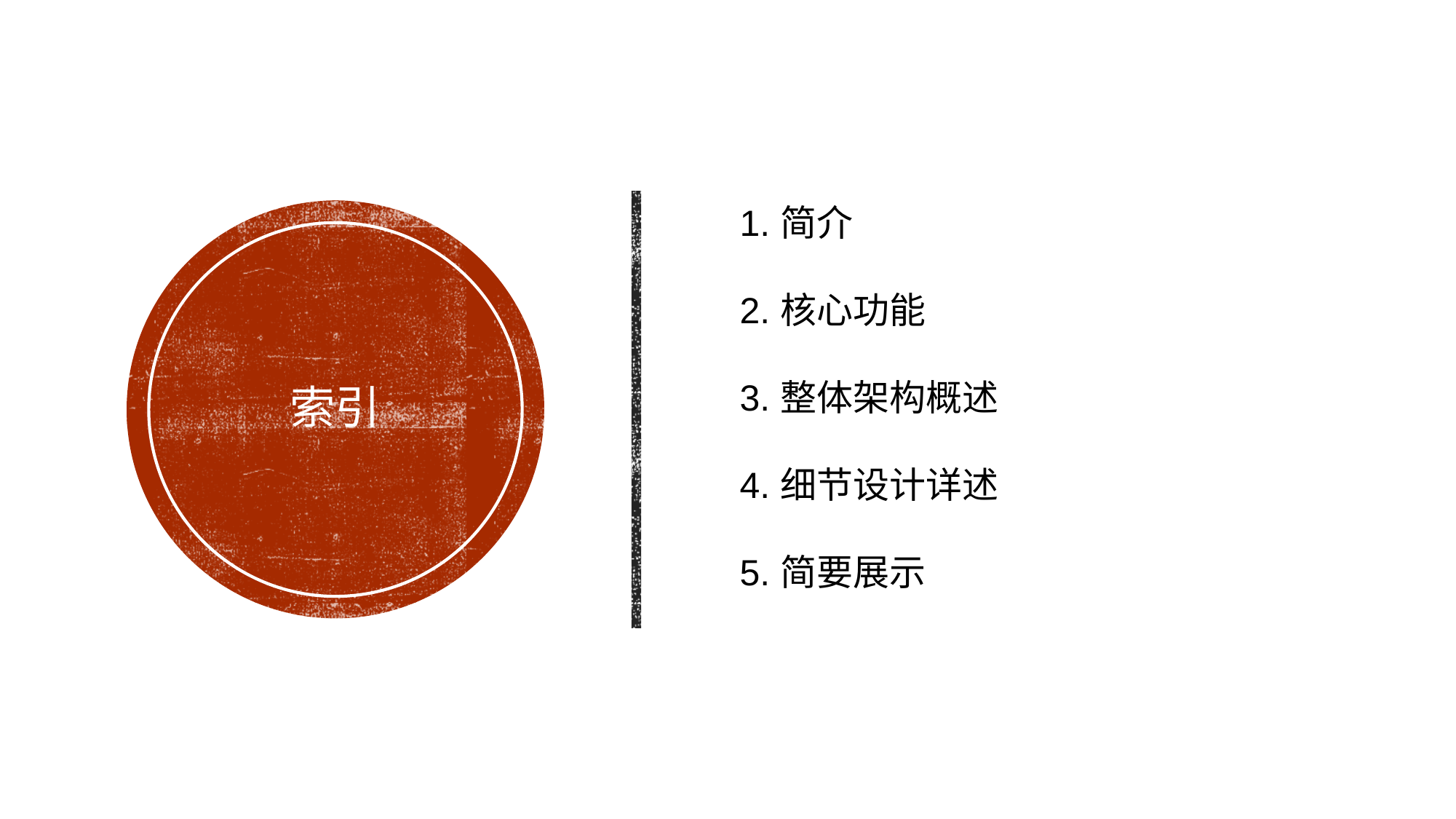

简介

核心功能

整体架构概述

细节设计详述

简要展示

# 索引